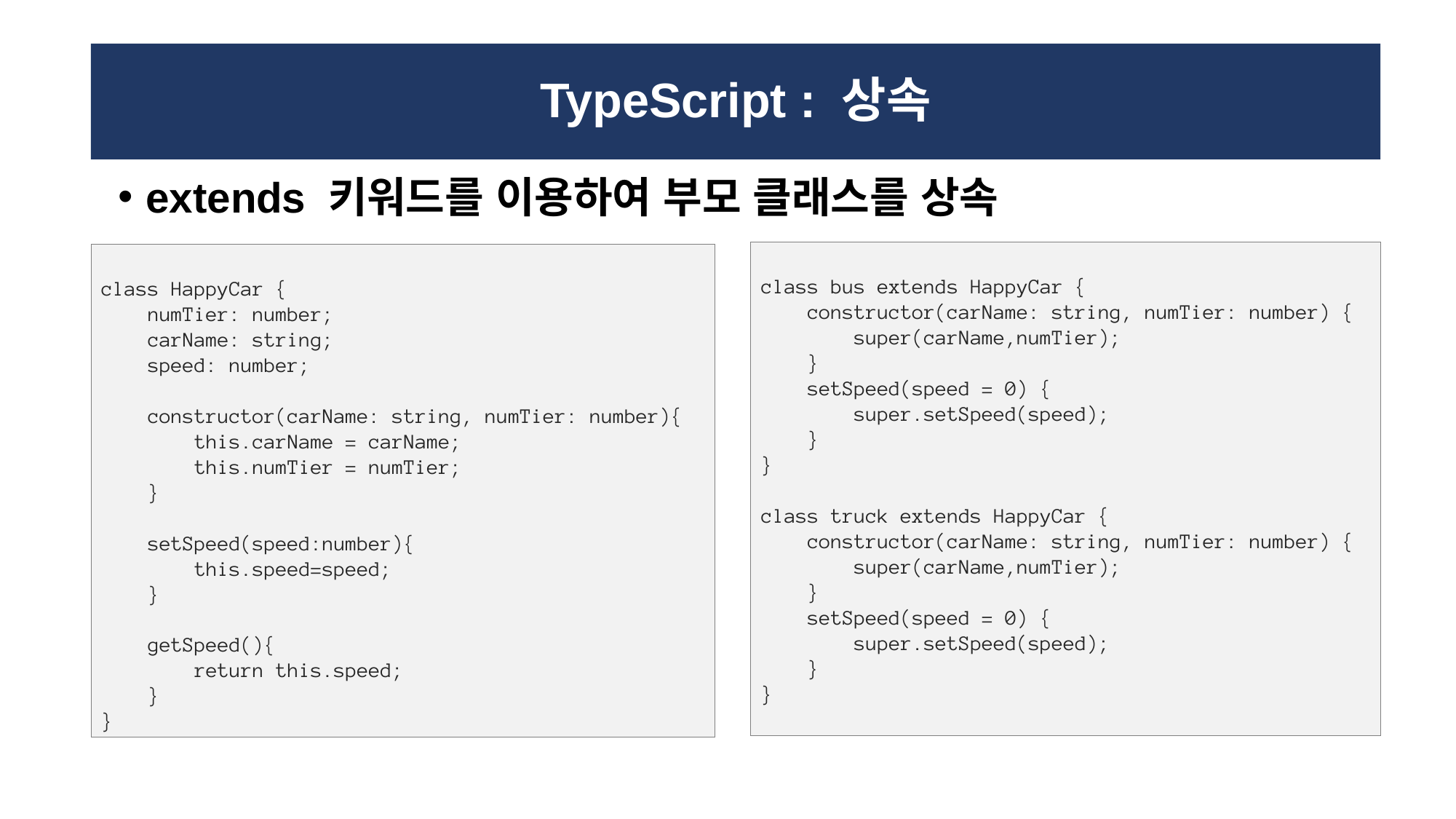

# TypeScript : 상속
extends 키워드를 이용하여 부모 클래스를 상속

class bus extends HappyCar {
    constructor(carName: string, numTier: number) {
        super(carName,numTier);
    }
    setSpeed(speed = 0) {
        super.setSpeed(speed);
    }
}

class truck extends HappyCar {
    constructor(carName: string, numTier: number) {
        super(carName,numTier);
    }
    setSpeed(speed = 0) {
        super.setSpeed(speed);
    }
}

class HappyCar {
    numTier: number;
    carName: string;
    speed: number;

    constructor(carName: string, numTier: number){
        this.carName = carName;
        this.numTier = numTier;
    }

    setSpeed(speed:number){
        this.speed=speed;
    }

    getSpeed(){
        return this.speed;
    }
}
81
81